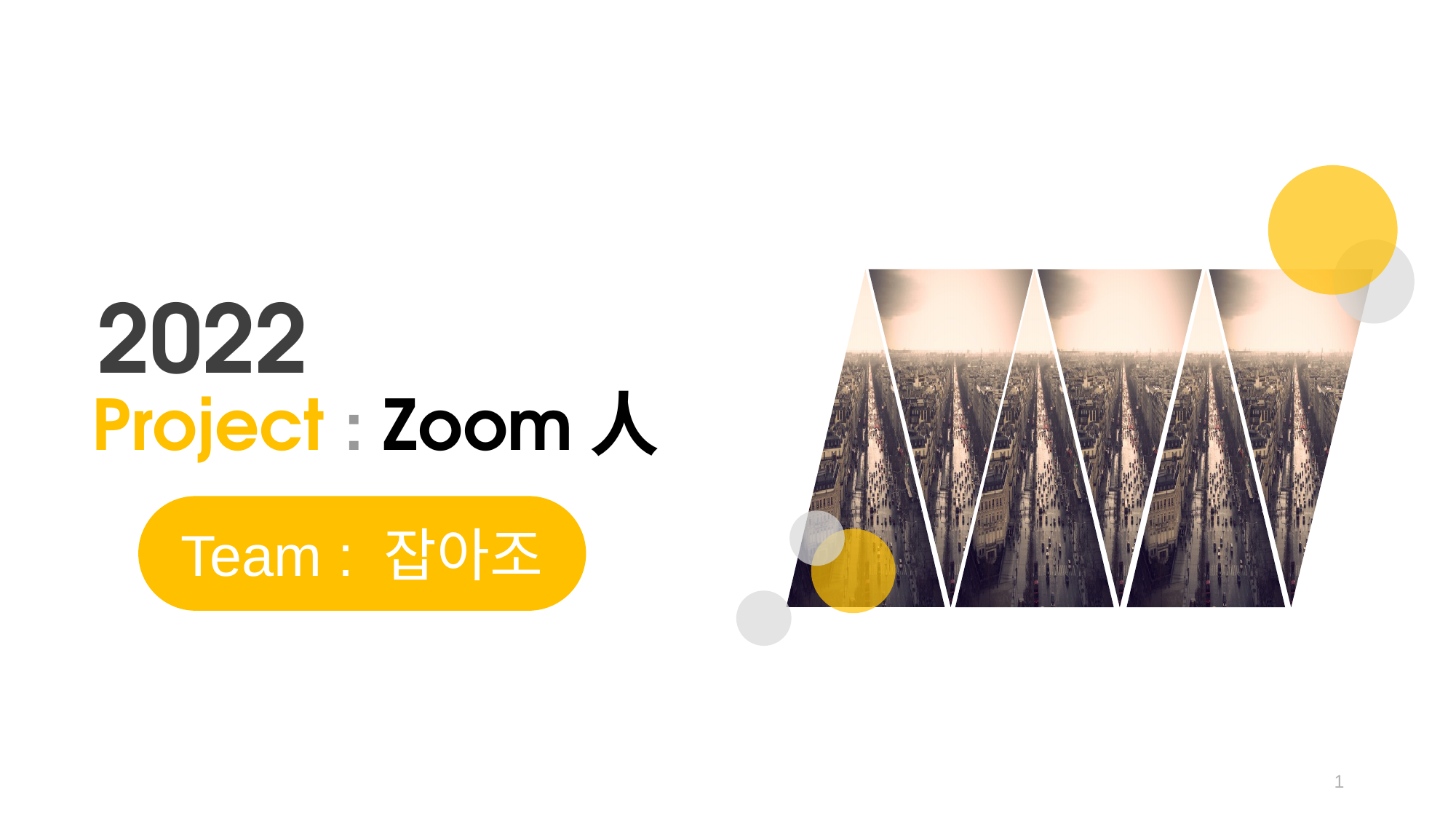

2022
Project : Zoom人

Team : 잡아조
1